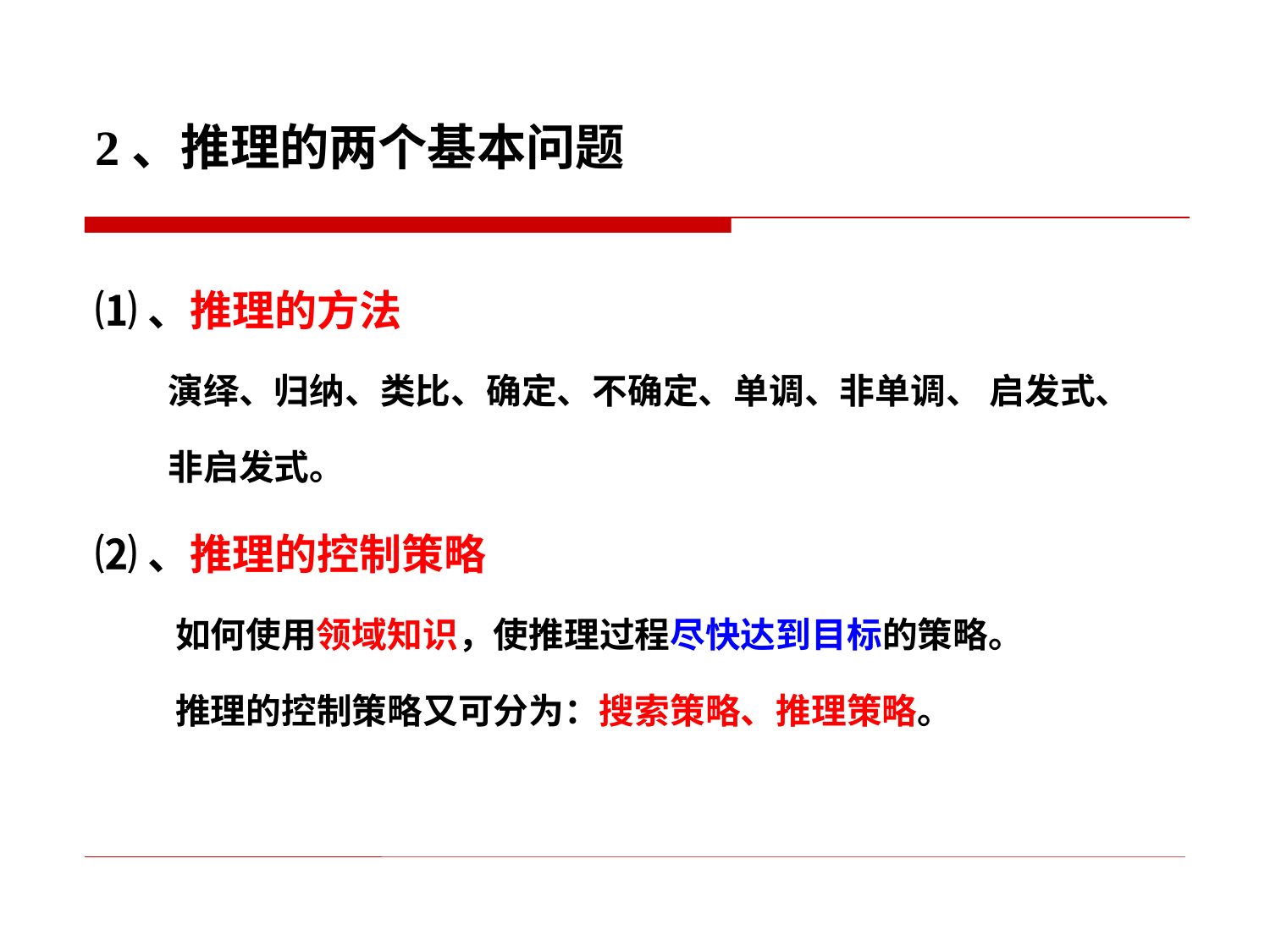

2、推理的两个基本问题
⑴、推理的方法
        演绎、归纳、类比、确定、不确定、单调、非单调、 启发式、
        非启发式。
⑵、推理的控制策略
 如何使用领域知识，使推理过程尽快达到目标的策略。
 推理的控制策略又可分为：搜索策略、推理策略。